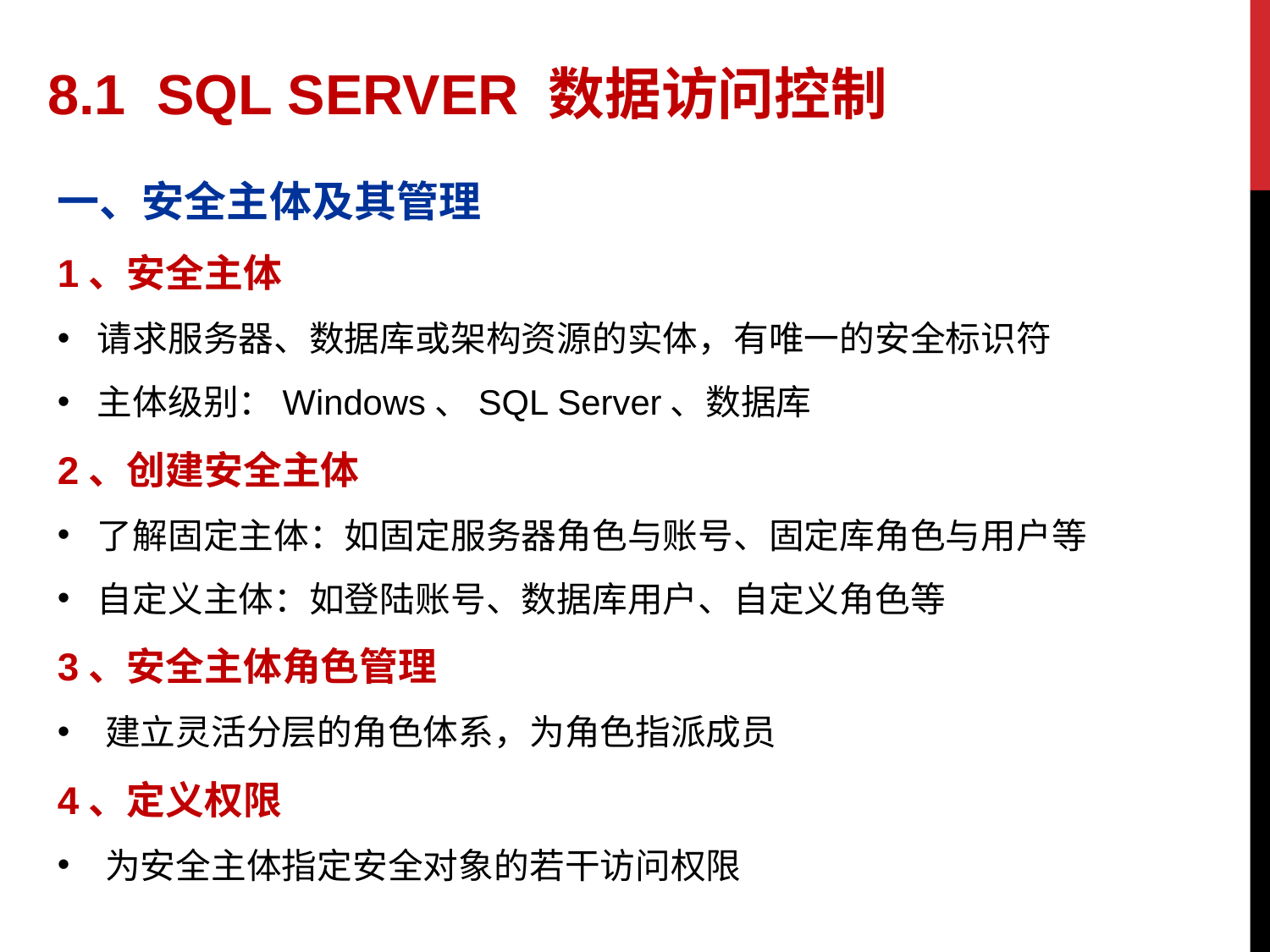

8.1  SQL SERVER 数据访问控制
一、安全主体及其管理
1、安全主体
请求服务器、数据库或架构资源的实体，有唯一的安全标识符
主体级别：Windows、SQL Server、数据库
2、创建安全主体
了解固定主体：如固定服务器角色与账号、固定库角色与用户等
自定义主体：如登陆账号、数据库用户、自定义角色等
3、安全主体角色管理
建立灵活分层的角色体系，为角色指派成员
4、定义权限
为安全主体指定安全对象的若干访问权限